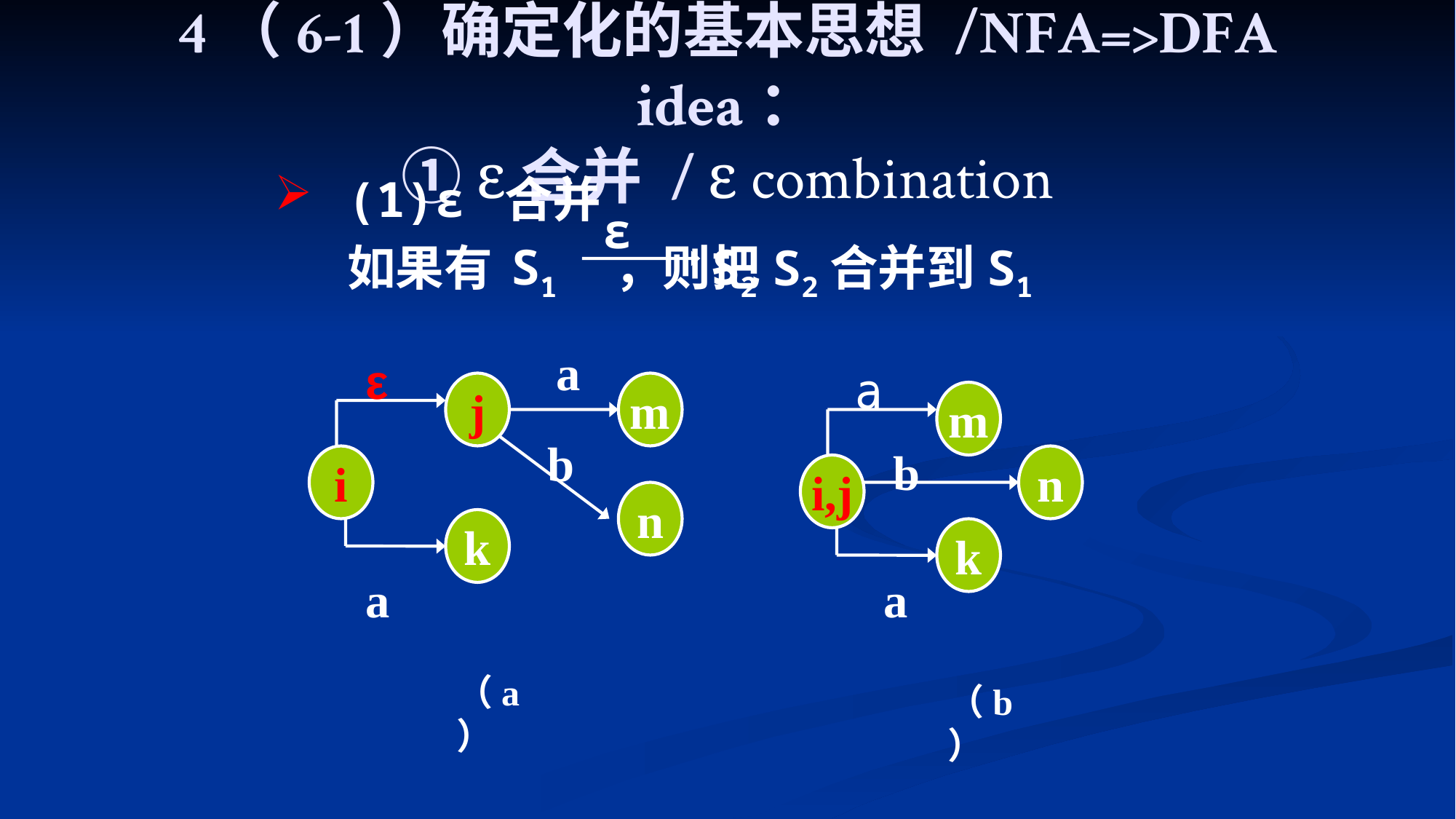

# 4（6-1）确定化的基本思想 /NFA=>DFA idea： ①ε合并 / ε combination
(1)ε 合并
	如果有           ，则把S2合并到S1
ε
S1
S2

a
ε
j
m

b

i
n
k

a
（a）
a
m

b
n
i,j

k

a
（b）
82